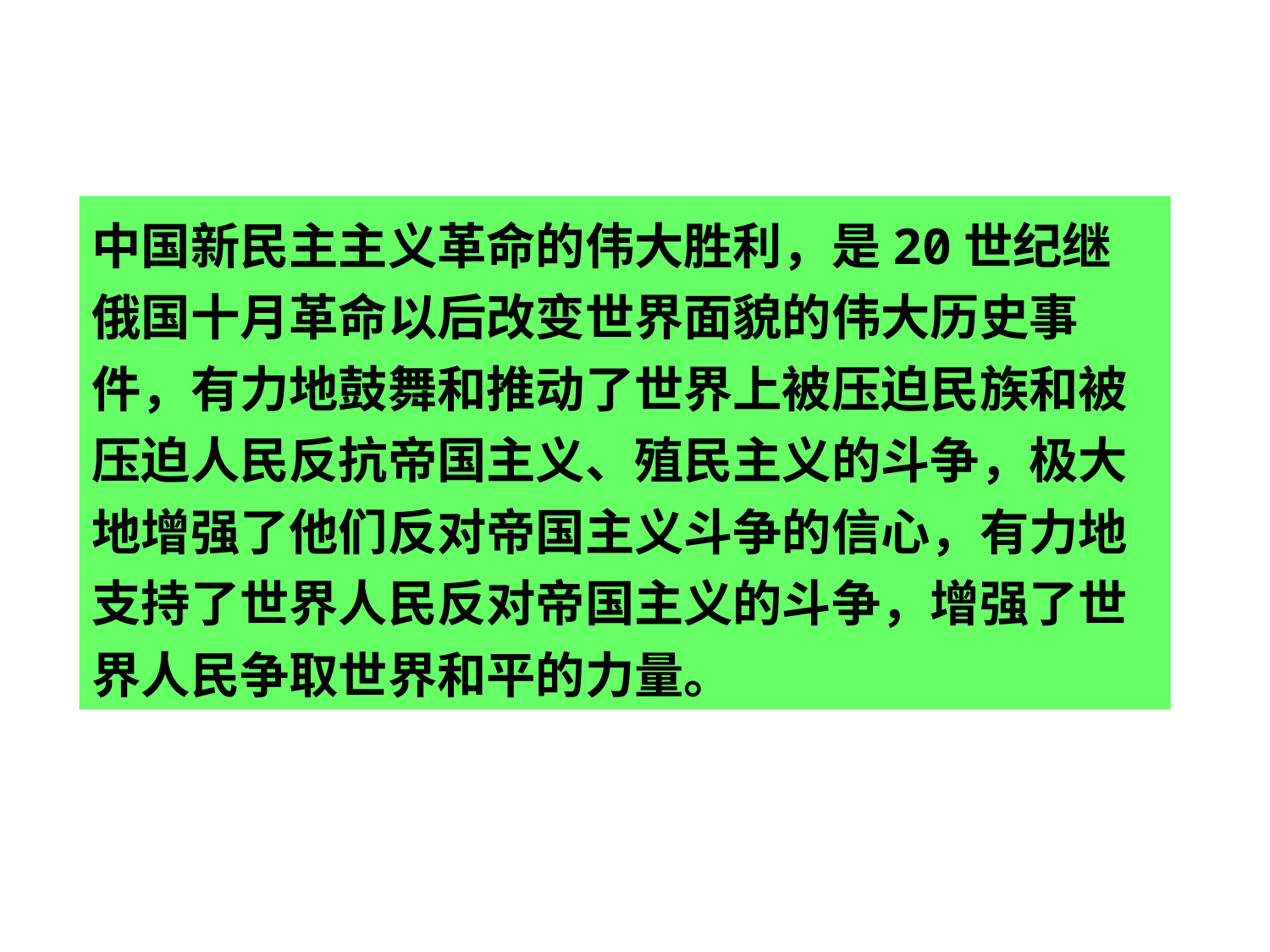

中国新民主主义革命的伟大胜利，是20世纪继俄国十月革命以后改变世界面貌的伟大历史事件，有力地鼓舞和推动了世界上被压迫民族和被压迫人民反抗帝国主义、殖民主义的斗争，极大地增强了他们反对帝国主义斗争的信心，有力地支持了世界人民反对帝国主义的斗争，增强了世界人民争取世界和平的力量。